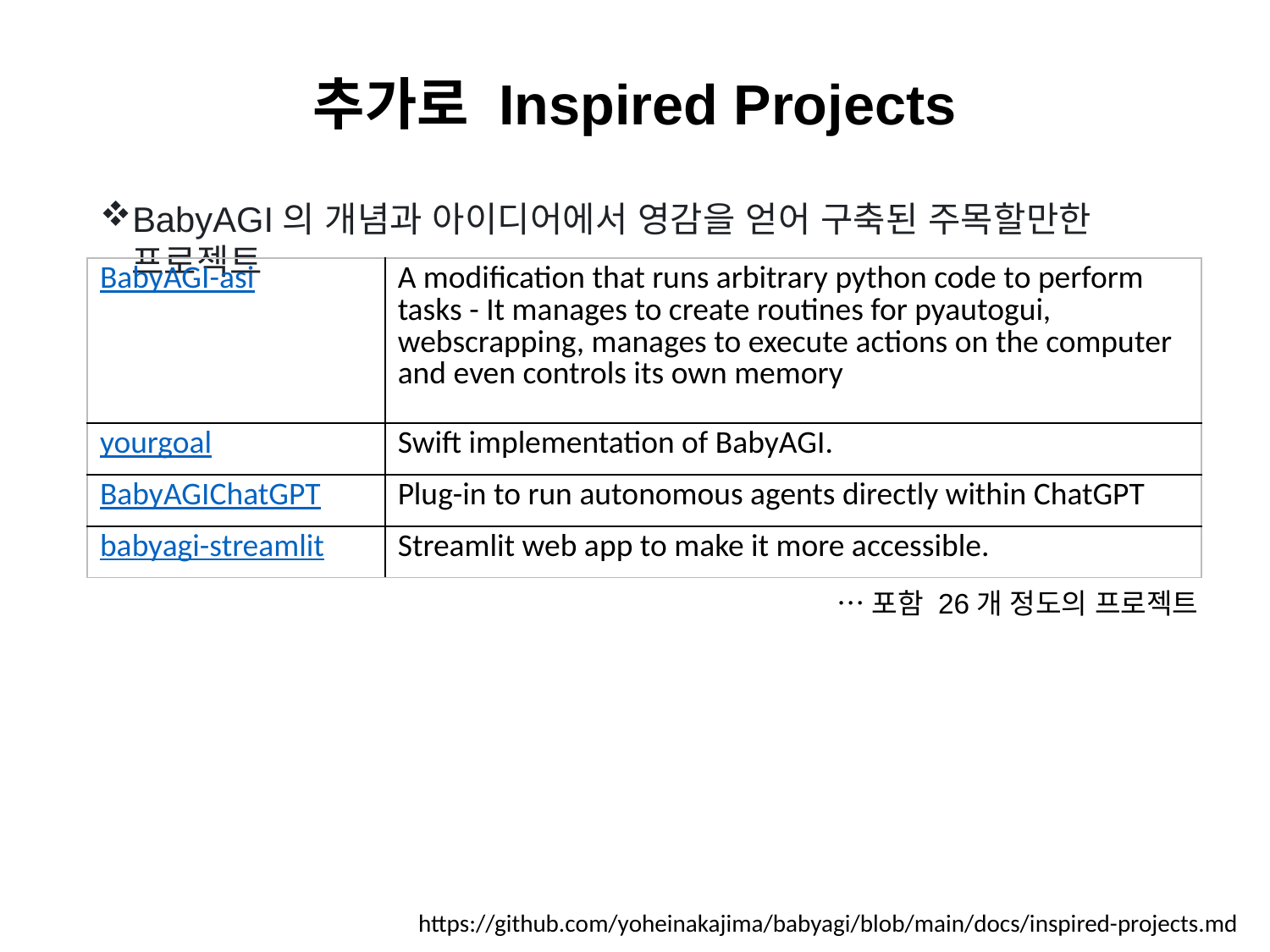

# 추가로 Inspired Projects
BabyAGI의 개념과 아이디어에서 영감을 얻어 구축된 주목할만한 프로젝트
| BabyAGI-asi | A modification that runs arbitrary python code to perform tasks - It manages to create routines for pyautogui, webscrapping, manages to execute actions on the computer and even controls its own memory |
| --- | --- |
| yourgoal | Swift implementation of BabyAGI. |
| BabyAGIChatGPT | Plug-in to run autonomous agents directly within ChatGPT |
| babyagi-streamlit | Streamlit web app to make it more accessible. |
…포함 26개 정도의 프로젝트
https://github.com/yoheinakajima/babyagi/blob/main/docs/inspired-projects.md